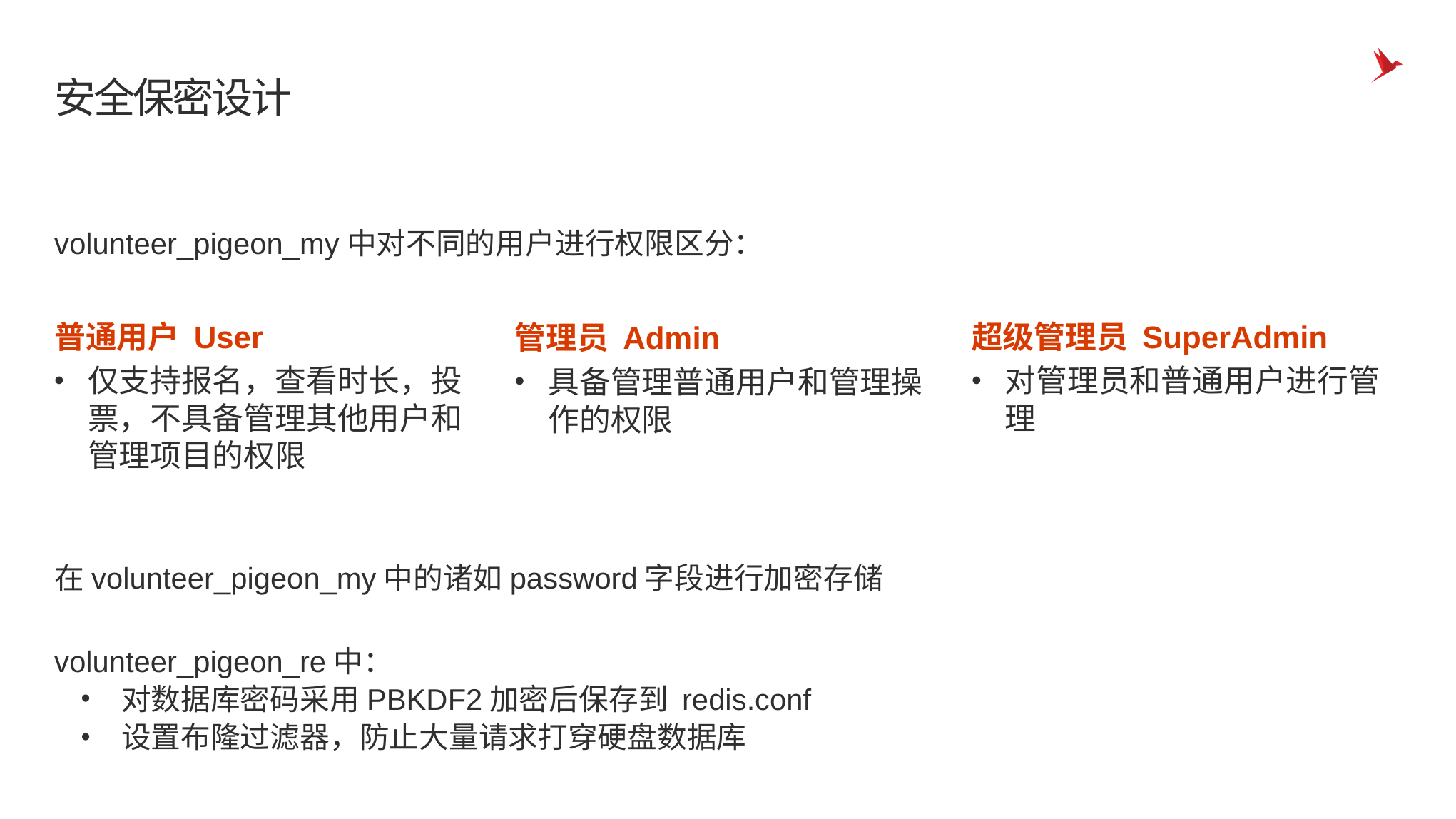

# 安全保密设计
volunteer_pigeon_my中对不同的用户进行权限区分：

普通用户 User
仅支持报名，查看时长，投票，不具备管理其他用户和管理项目的权限

超级管理员 SuperAdmin
对管理员和普通用户进行管理
管理员 Admin
具备管理普通用户和管理操作的权限
在volunteer_pigeon_my中的诸如password字段进行加密存储

volunteer_pigeon_re中：
对数据库密码采用PBKDF2加密后保存到 redis.conf
设置布隆过滤器，防止大量请求打穿硬盘数据库